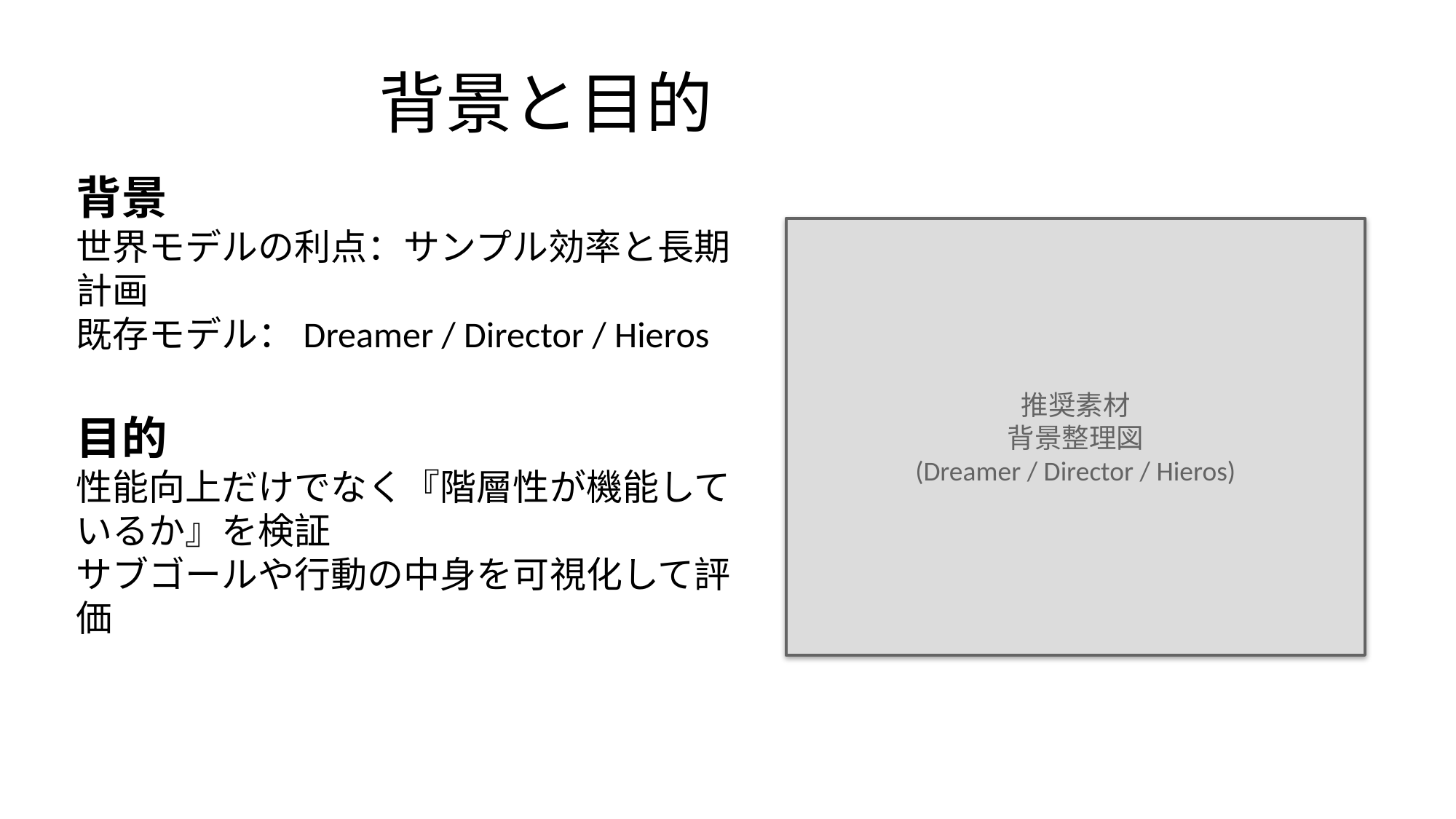

# 背景と目的
背景
世界モデルの利点：サンプル効率と長期計画
既存モデル：Dreamer / Director / Hieros
目的
性能向上だけでなく『階層性が機能しているか』を検証
サブゴールや行動の中身を可視化して評価

推奨素材
背景整理図
(Dreamer / Director / Hieros)